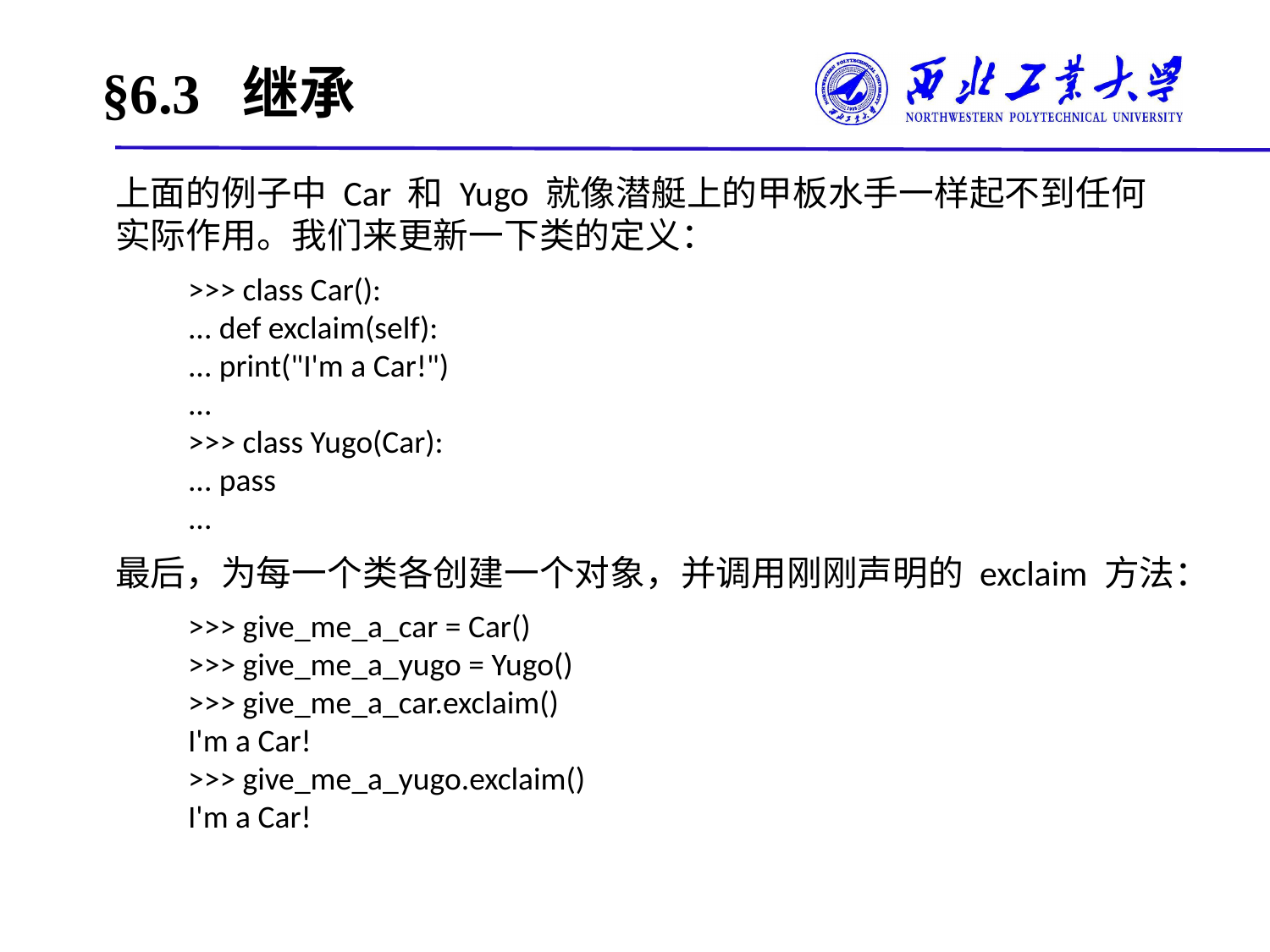

# §6.3  继承
上面的例子中 Car 和 Yugo 就像潜艇上的甲板水手一样起不到任何实际作用。我们来更新一下类的定义：
>>> class Car():
... def exclaim(self):
... print("I'm a Car!")
...
>>> class Yugo(Car):
... pass
...
最后，为每一个类各创建一个对象，并调用刚刚声明的 exclaim 方法：
>>> give_me_a_car = Car()
>>> give_me_a_yugo = Yugo()
>>> give_me_a_car.exclaim()
I'm a Car!
>>> give_me_a_yugo.exclaim()
I'm a Car!